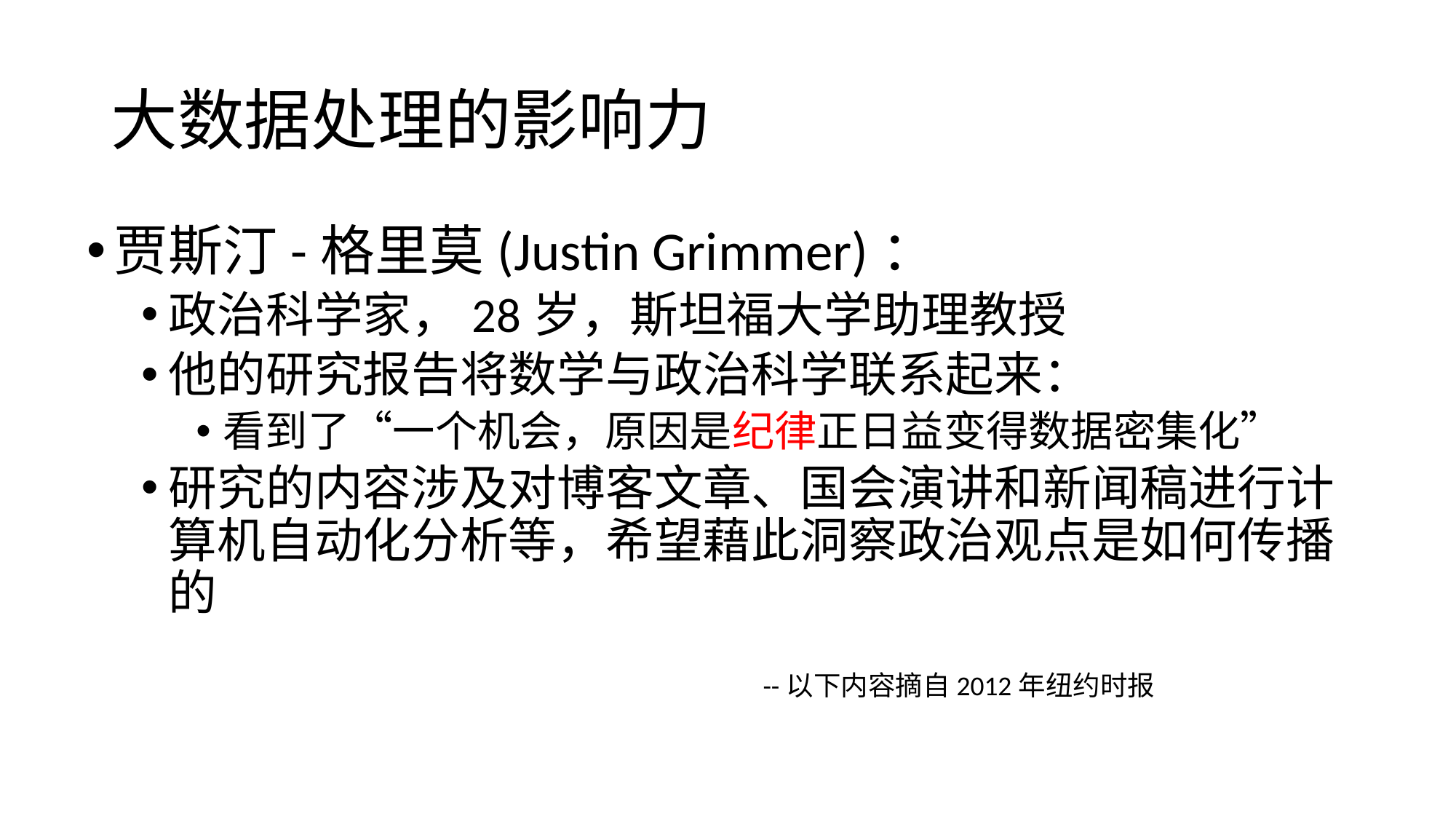

# 大数据处理的影响力
贾斯汀-格里莫(Justin Grimmer)：
政治科学家，28岁，斯坦福大学助理教授
他的研究报告将数学与政治科学联系起来：
看到了“一个机会，原因是纪律正日益变得数据密集化”
研究的内容涉及对博客文章、国会演讲和新闻稿进行计算机自动化分析等，希望藉此洞察政治观点是如何传播的
--以下内容摘自2012年纽约时报